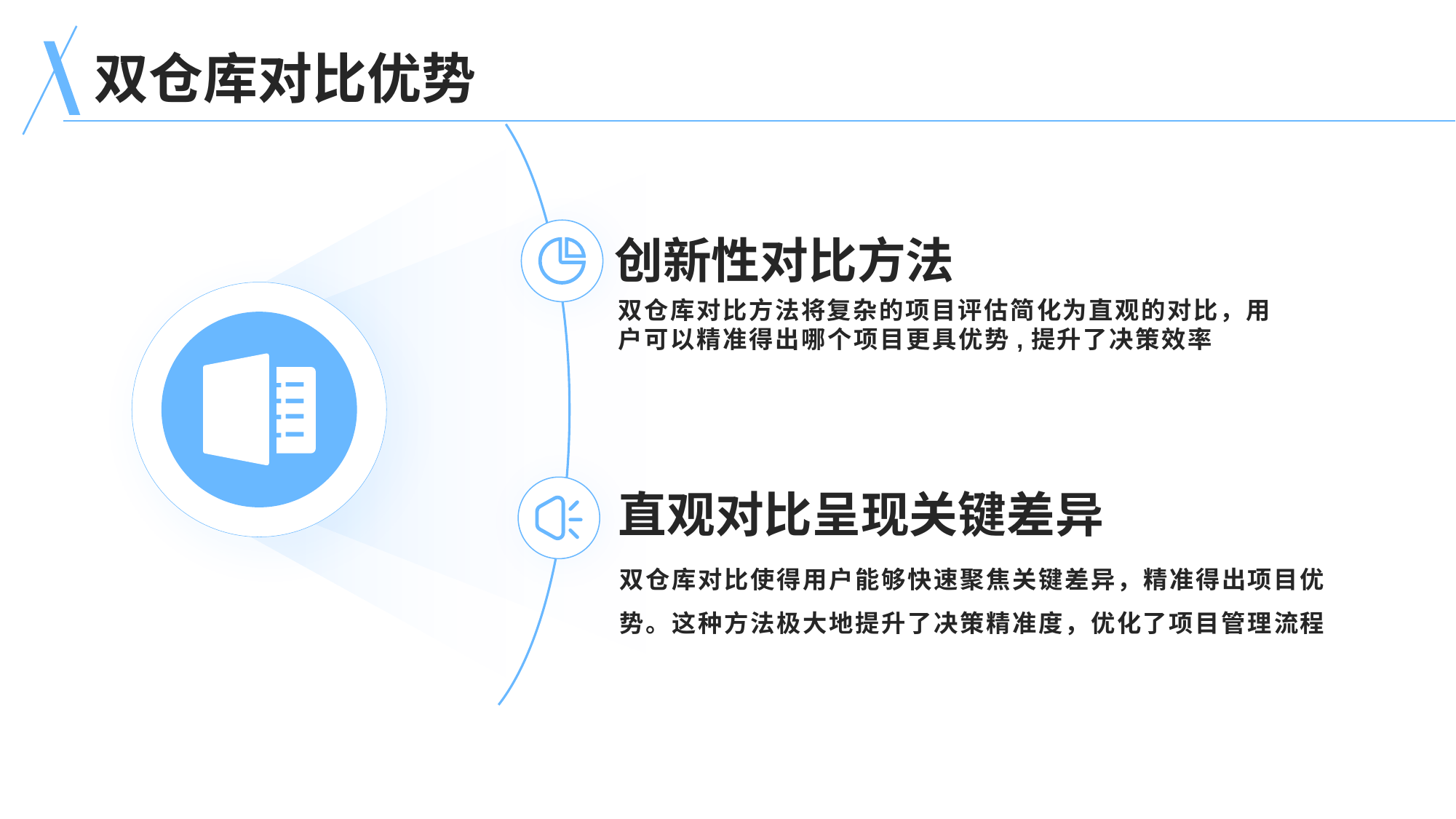

双仓库对比优势

创新性对比方法

双仓库对比方法将复杂的项目评估简化为直观的对比，用户可以精准得出哪个项目更具优势,提升了决策效率

直观对比呈现关键差异

双仓库对比使得用户能够快速聚焦关键差异，精准得出项目优势。这种方法极大地提升了决策精准度，优化了项目管理流程